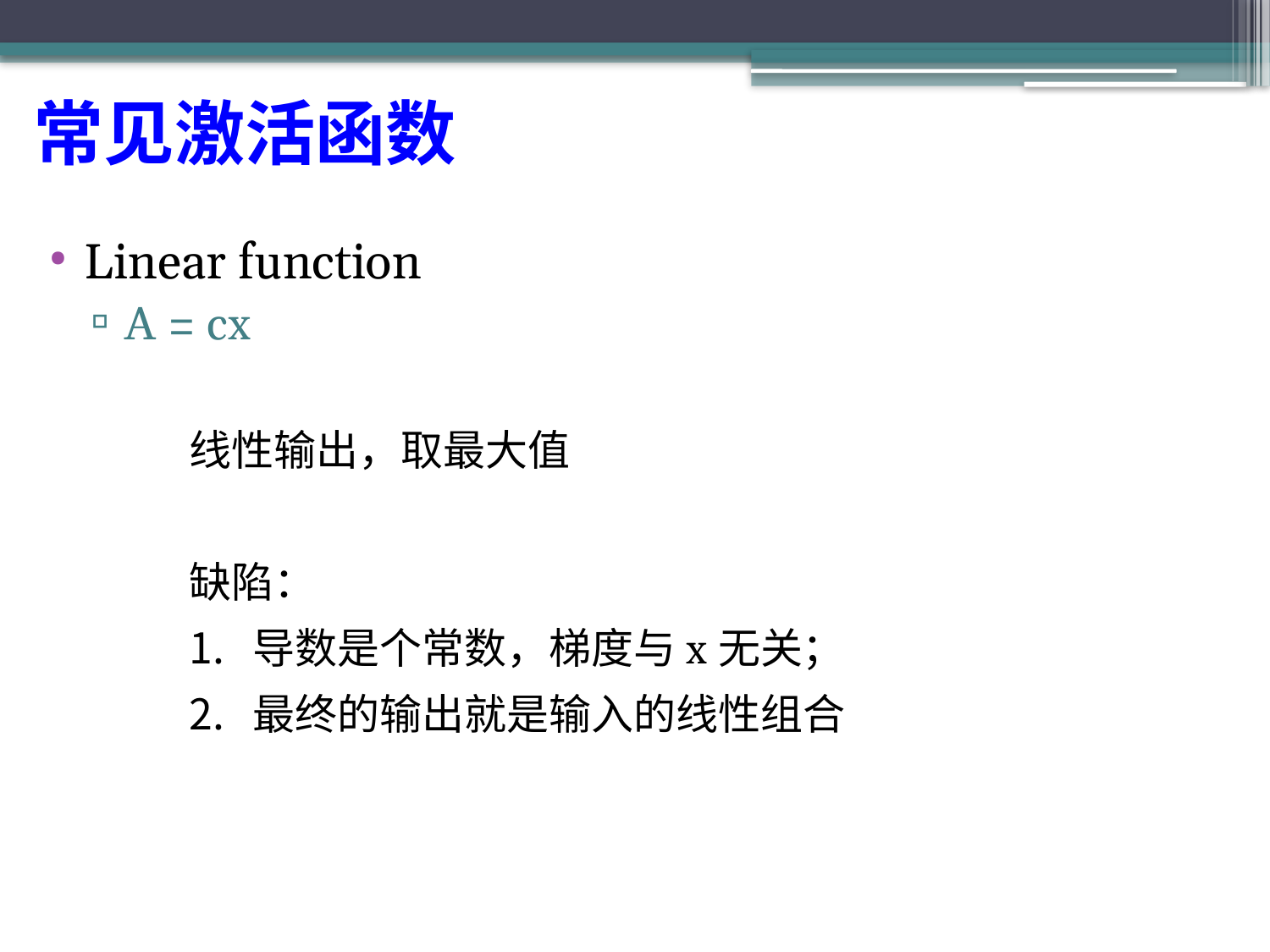

# 常见激活函数

Linear function
A = cx

线性输出，取最大值

缺陷：
导数是个常数，梯度与x无关；
最终的输出就是输入的线性组合